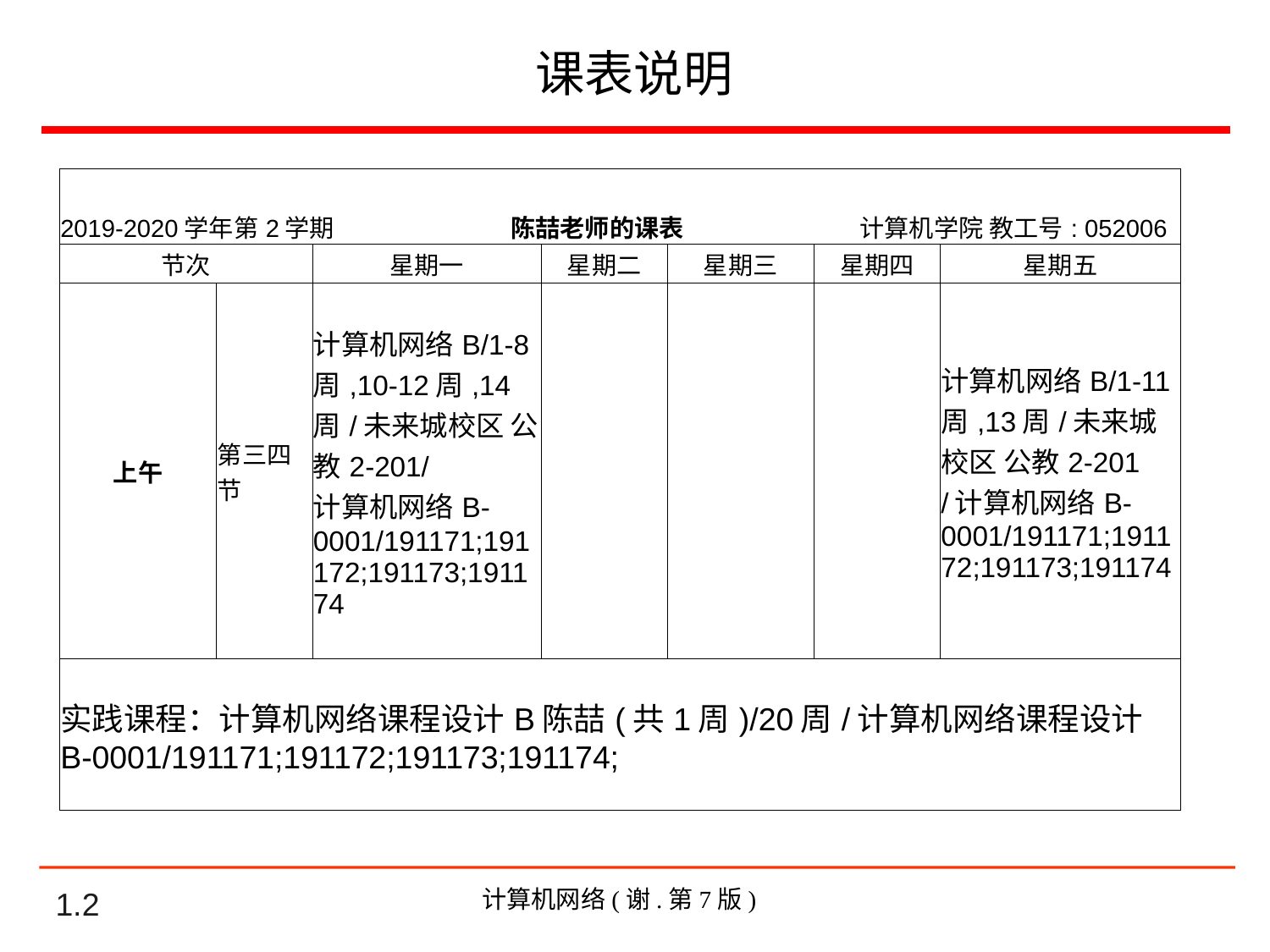

# 课表说明
| 2019-2020学年第2学期 陈喆老师的课表 计算机学院 教工号: 052006 |  |  |  |  |  |  |
| --- | --- | --- | --- | --- | --- | --- |
| 节次 |  | 星期一 | 星期二 | 星期三 | 星期四 | 星期五 |
| 上午 | 第三四节 | 计算机网络B/1-8周,10-12周,14周/未来城校区 公教2-201/ 计算机网络B-0001/191171;191172;191173;191174 |  |  |  | 计算机网络B/1-11周,13周/未来城校区 公教2-201 /计算机网络B-0001/191171;191172;191173;191174 |
| 实践课程：计算机网络课程设计B陈喆(共1周)/20周/计算机网络课程设计B-0001/191171;191172;191173;191174; |  |  |  |  |  |  |